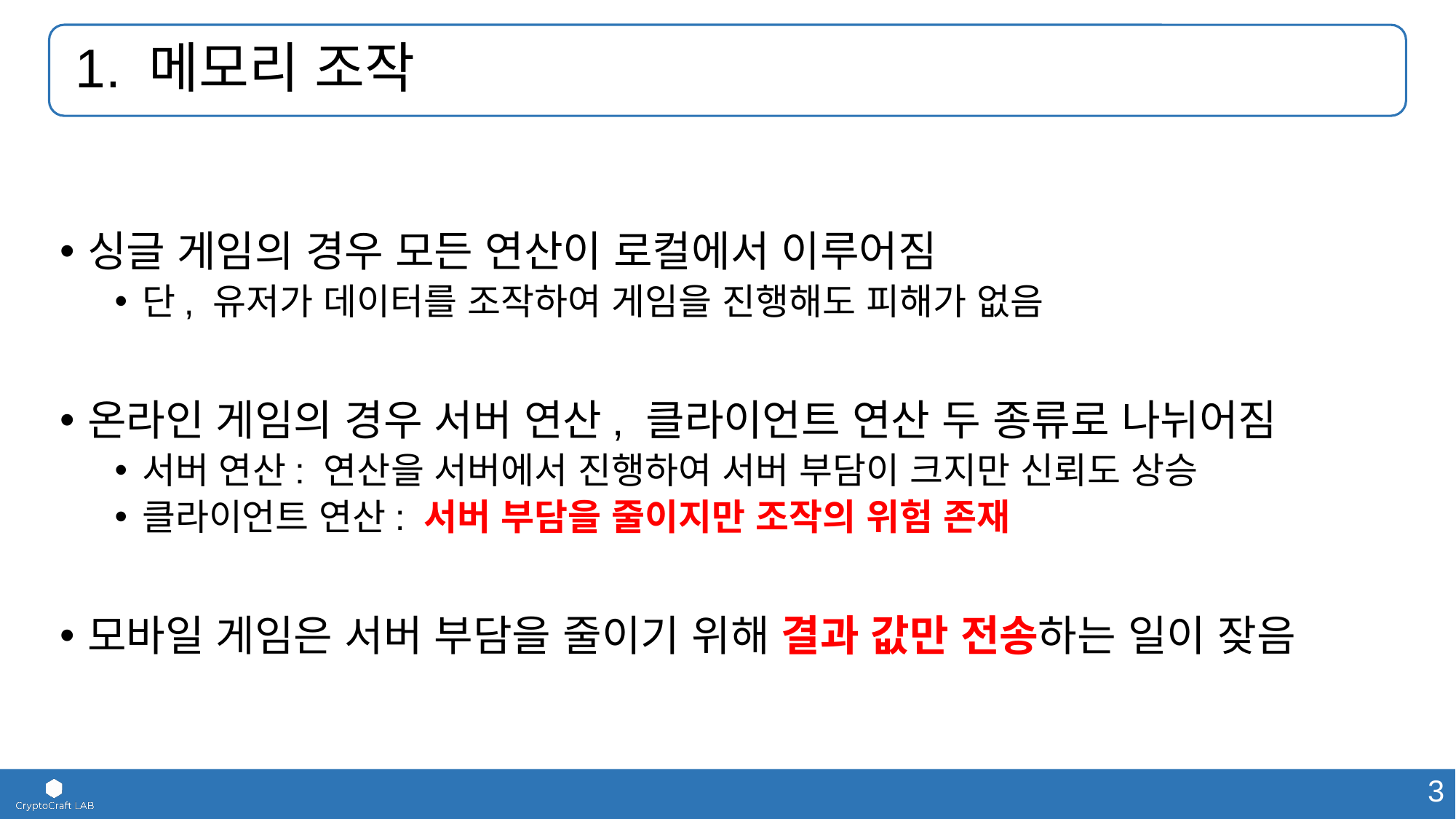

# 1. 메모리 조작
싱글 게임의 경우 모든 연산이 로컬에서 이루어짐
단, 유저가 데이터를 조작하여 게임을 진행해도 피해가 없음

온라인 게임의 경우 서버 연산, 클라이언트 연산 두 종류로 나뉘어짐
서버 연산: 연산을 서버에서 진행하여 서버 부담이 크지만 신뢰도 상승
클라이언트 연산: 서버 부담을 줄이지만 조작의 위험 존재

모바일 게임은 서버 부담을 줄이기 위해 결과 값만 전송하는 일이 잦음